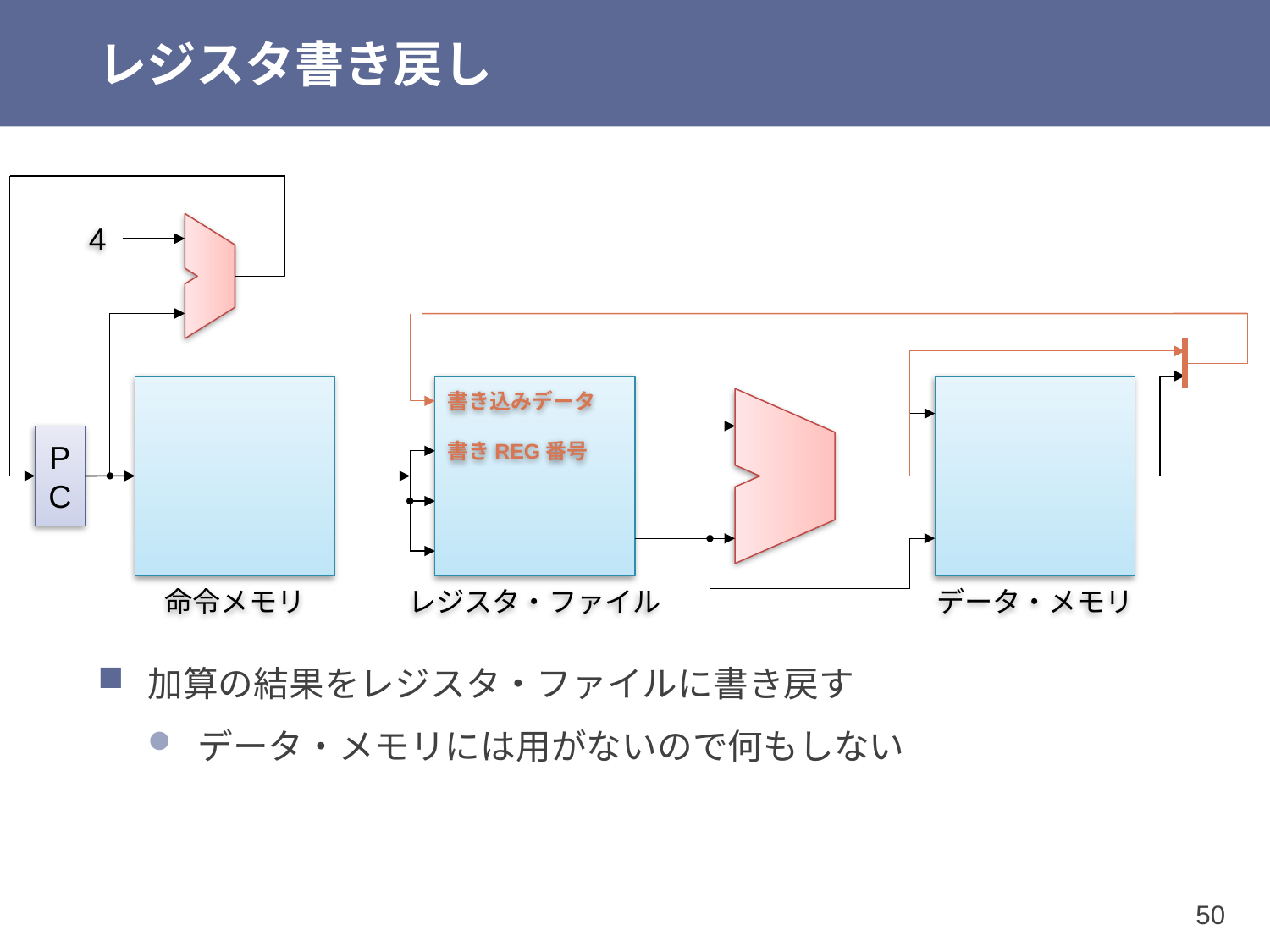

# レジスタ書き戻し

4

書き込みデータ

PC
書きREG番号

命令メモリ
レジスタ・ファイル
データ・メモリ
加算の結果をレジスタ・ファイルに書き戻す
データ・メモリには用がないので何もしない